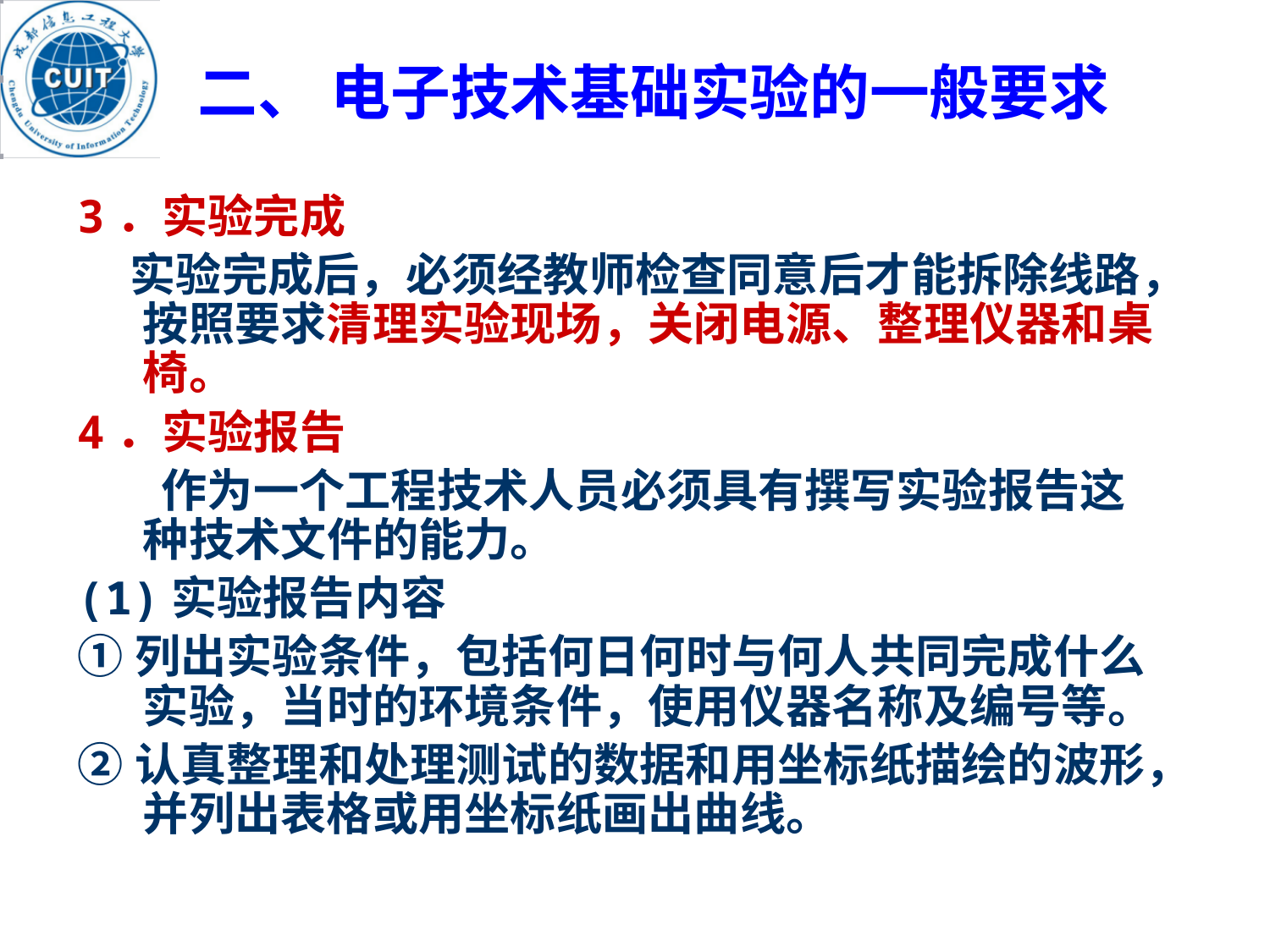

# 二、 电子技术基础实验的一般要求
3．实验完成
    实验完成后，必须经教师检查同意后才能拆除线路，按照要求清理实验现场，关闭电源、整理仪器和桌椅。
4．实验报告
       作为一个工程技术人员必须具有撰写实验报告这种技术文件的能力。
(1)实验报告内容
①列出实验条件，包括何日何时与何人共同完成什么实验，当时的环境条件，使用仪器名称及编号等。
②认真整理和处理测试的数据和用坐标纸描绘的波形，并列出表格或用坐标纸画出曲线。